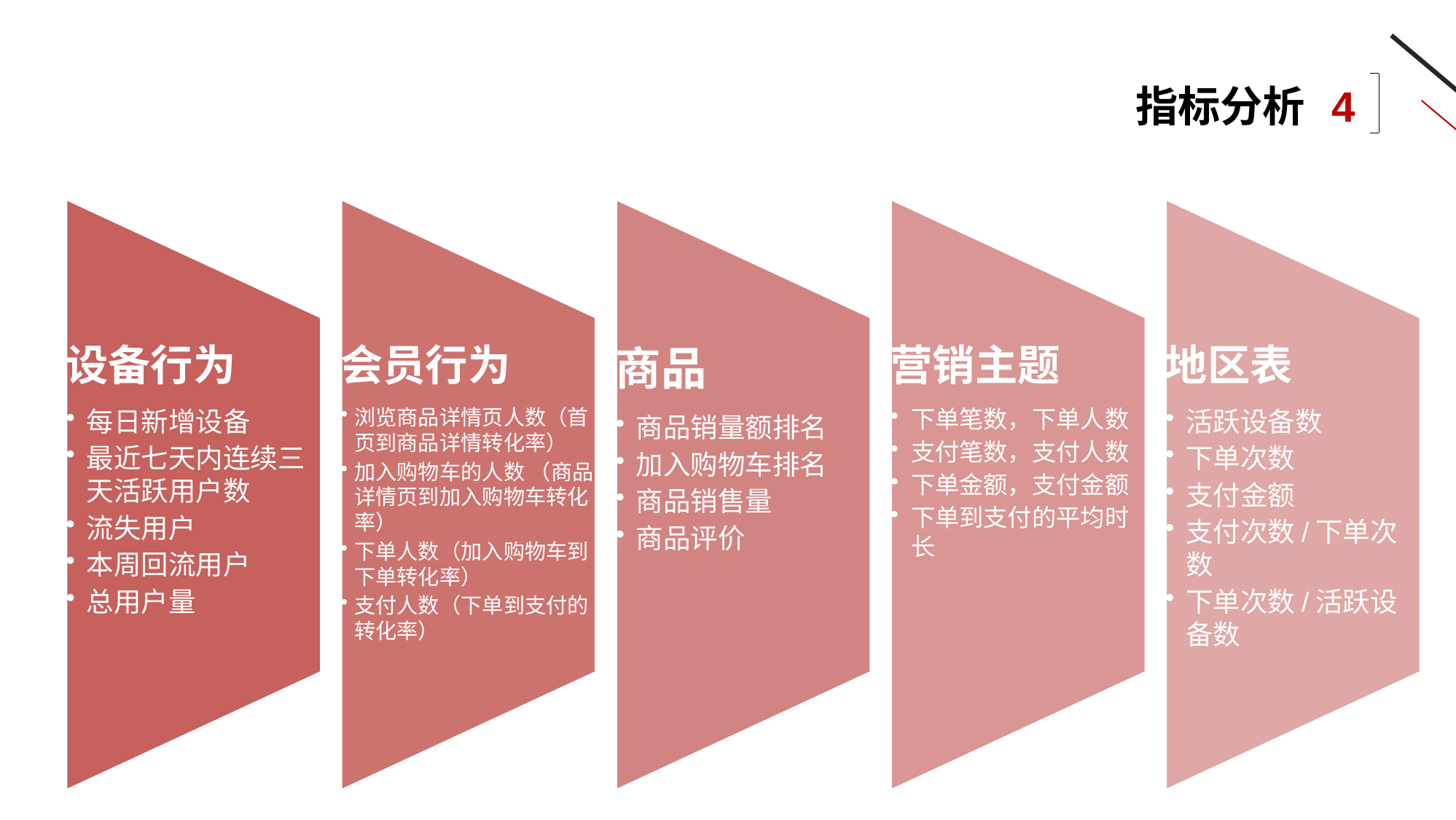

指标分析  4
设备行为
每日新增设备
最近七天内连续三天活跃用户数
流失用户
本周回流用户
总用户量
会员行为
浏览商品详情页人数（首页到商品详情转化率）
加入购物车的人数 （商品详情页到加入购物车转化率）
下单人数（加入购物车到下单转化率）
支付人数（下单到支付的转化率）
商品
商品销量额排名
加入购物车排名
商品销售量
商品评价

营销主题
下单笔数，下单人数
支付笔数，支付人数
下单金额，支付金额
下单到支付的平均时长
地区表
活跃设备数
下单次数
支付金额
支付次数/下单次数
下单次数/活跃设备数